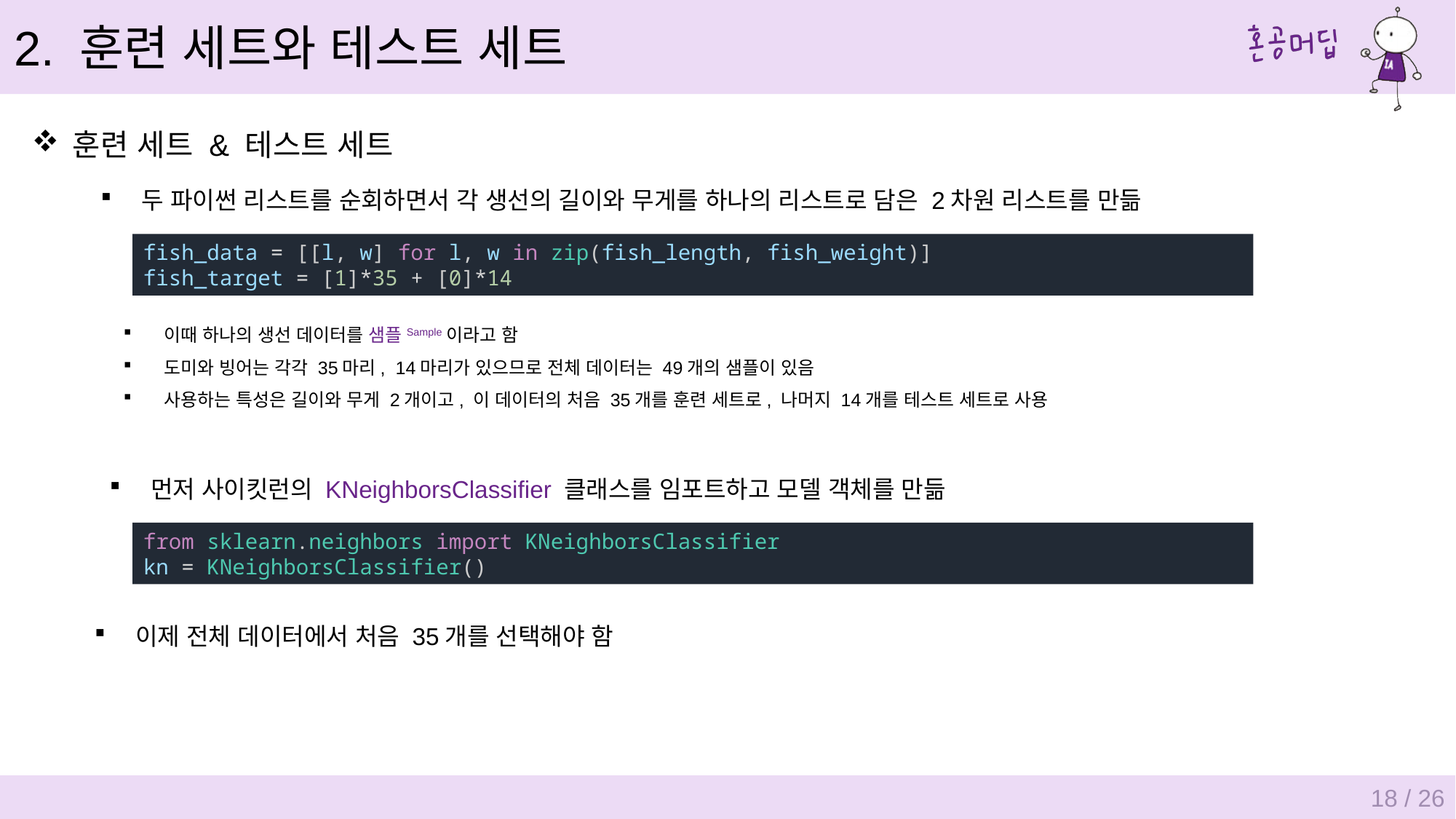

2. 훈련 세트와 테스트 세트
훈련 세트 & 테스트 세트
두 파이썬 리스트를 순회하면서 각 생선의 길이와 무게를 하나의 리스트로 담은 2차원 리스트를 만듦
fish_data = [[l, w] for l, w in zip(fish_length, fish_weight)]
fish_target = [1]*35 + [0]*14
이때 하나의 생선 데이터를 샘플Sample이라고 함
도미와 빙어는 각각 35마리,  14마리가 있으므로 전체 데이터는 49개의 샘플이 있음
사용하는 특성은 길이와 무게 2개이고, 이 데이터의 처음 35개를 훈련 세트로, 나머지 14개를 테스트 세트로 사용
먼저 사이킷런의 KNeighborsClassifier 클래스를 임포트하고 모델 객체를 만듦
from sklearn.neighbors import KNeighborsClassifier
kn = KNeighborsClassifier()
이제 전체 데이터에서 처음 35개를 선택해야 함
18 / 26